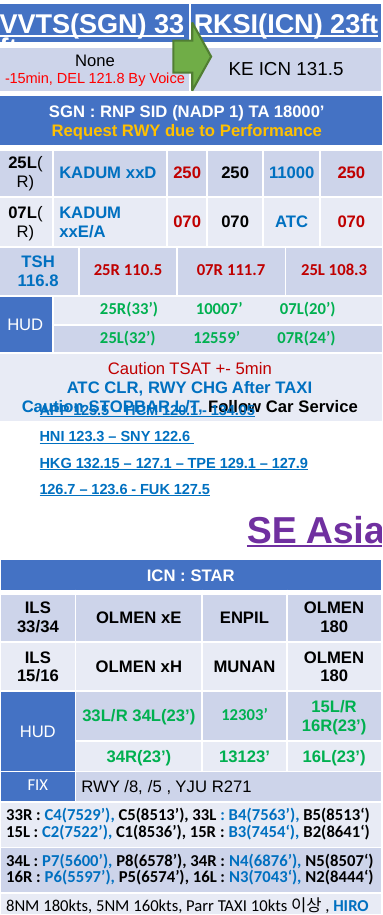

| VVTS(SGN) 33ft | RKSI(ICN) 23ft |
| --- | --- |
| None -15min, DEL 121.8 By Voice | KE ICN 131.5 |

| SGN : RNP SID (NADP 1) TA 18000’ Request RWY due to Performance |  |  |  |  |  |  |  |  |
| --- | --- | --- | --- | --- | --- | --- | --- | --- |
| 25L(R) | KADUM xxD |  | 250 |  | 250 | 11000 | 3000 900m | 250 |
| 07L(R) | KADUM xxE/A |  | 070 |  | 070 | ATC | 3000 900m | 070 |
| TSH 116.8 |  | 25R 110.5 |  | 07R 111.7 |  |  | 25L 108.3 | 19 108.9 |
| HUD | 25R(33’) 10007’ 07L(20’) |  |  | 10010’ |  |  | 20R(46’) |  |
|  | 25L(32’) 12559’ 07R(24’) |  |  | 10000’ |  |  | 20L(34’) |  |
| Caution TSAT +- 5min ATC CLR, RWY CHG After TAXI Caution STOPBAR L/T, Follow Car Service |  |  |  |  |  |  |  |  |
APP 125.5 – HCM 120.1 - 134.05
HNI 123.3 – SNY 122.6
HKG 132.15 – 127.1 – TPE 129.1 – 127.9
126.7 – 123.6 - FUK 127.5

SE Asia
| ICN : STAR |  |  |  |
| --- | --- | --- | --- |
| ILS 33/34 | OLMEN xE | ENPIL | OLMEN 180 |
| ILS 15/16 | OLMEN xH | MUNAN | OLMEN 180 |
| HUD | 33L/R 34L(23’) | 12303’ | 15L/R 16R(23’) |
|  | 34R(23’) | 13123’ | 16L(23’) |
| FIX | RWY /8, /5 , YJU R271 |  |  |
| 33R : C4(7529’), C5(8513’), 33L : B4(7563’), B5(8513‘) 15L : C2(7522’), C1(8536’), 15R : B3(7454‘), B2(8641‘) |  |  |  |
| 34L : P7(5600’), P8(6578’), 34R : N4(6876’), N5(8507‘) 16R : P6(5597’), P5(6574’), 16L : N3(7043‘), N2(8444‘) |  |  |  |
| 8NM 180kts, 5NM 160kts, Parr TAXI 10kts이상, HIRO |  |  |  |